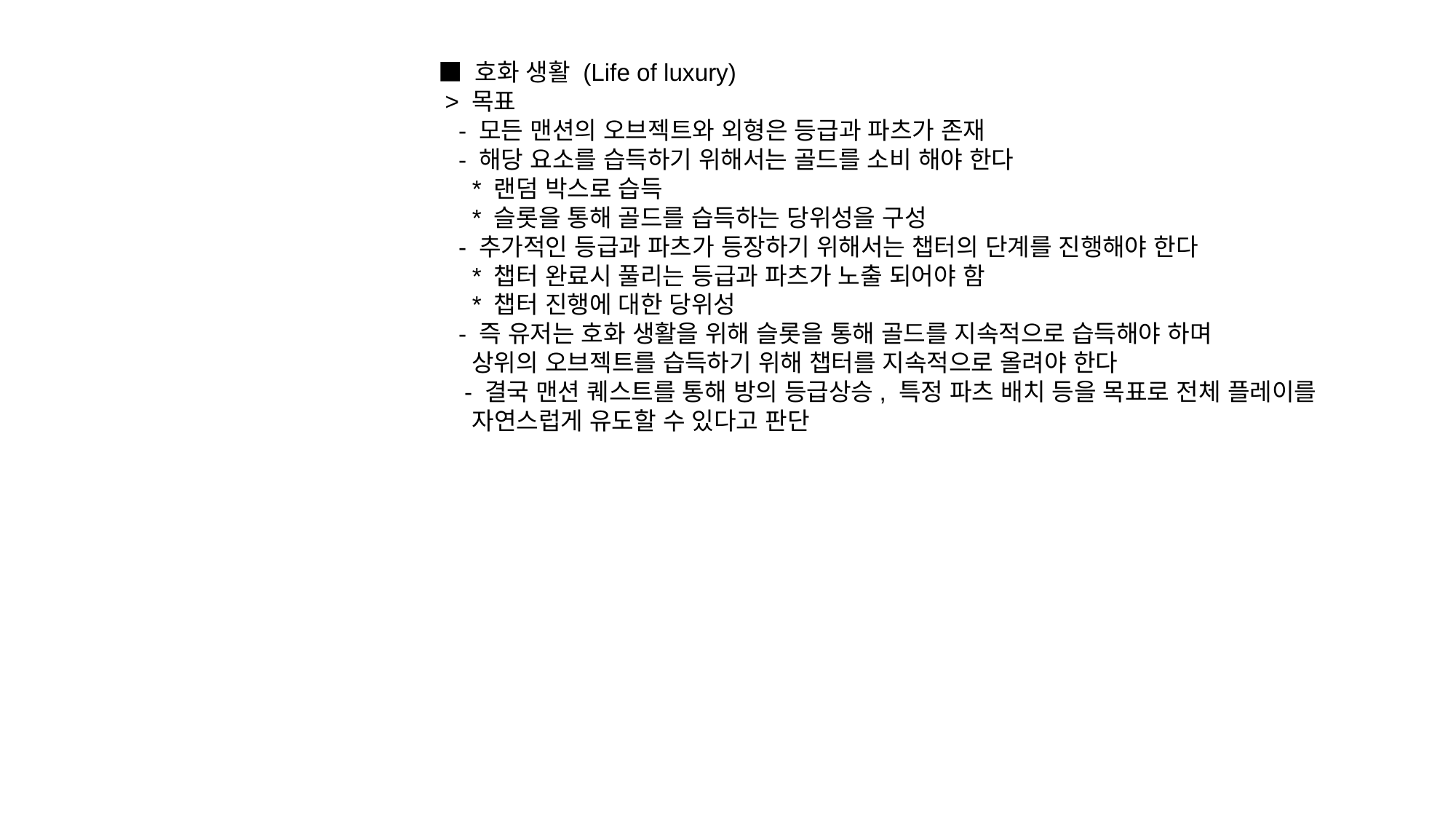

■ 호화 생활 (Life of luxury)
 > 목표
   - 모든 맨션의 오브젝트와 외형은 등급과 파츠가 존재
   - 해당 요소를 습득하기 위해서는 골드를 소비 해야 한다
     * 랜덤 박스로 습득
     * 슬롯을 통해 골드를 습득하는 당위성을 구성
   - 추가적인 등급과 파츠가 등장하기 위해서는 챕터의 단계를 진행해야 한다
     * 챕터 완료시 풀리는 등급과 파츠가 노출 되어야 함
     * 챕터 진행에 대한 당위성
   - 즉 유저는 호화 생활을 위해 슬롯을 통해 골드를 지속적으로 습득해야 하며
     상위의 오브젝트를 습득하기 위해 챕터를 지속적으로 올려야 한다
   - 결국 맨션 퀘스트를 통해 방의 등급상승, 특정 파츠 배치 등을 목표로 전체 플레이를
     자연스럽게 유도할 수 있다고 판단